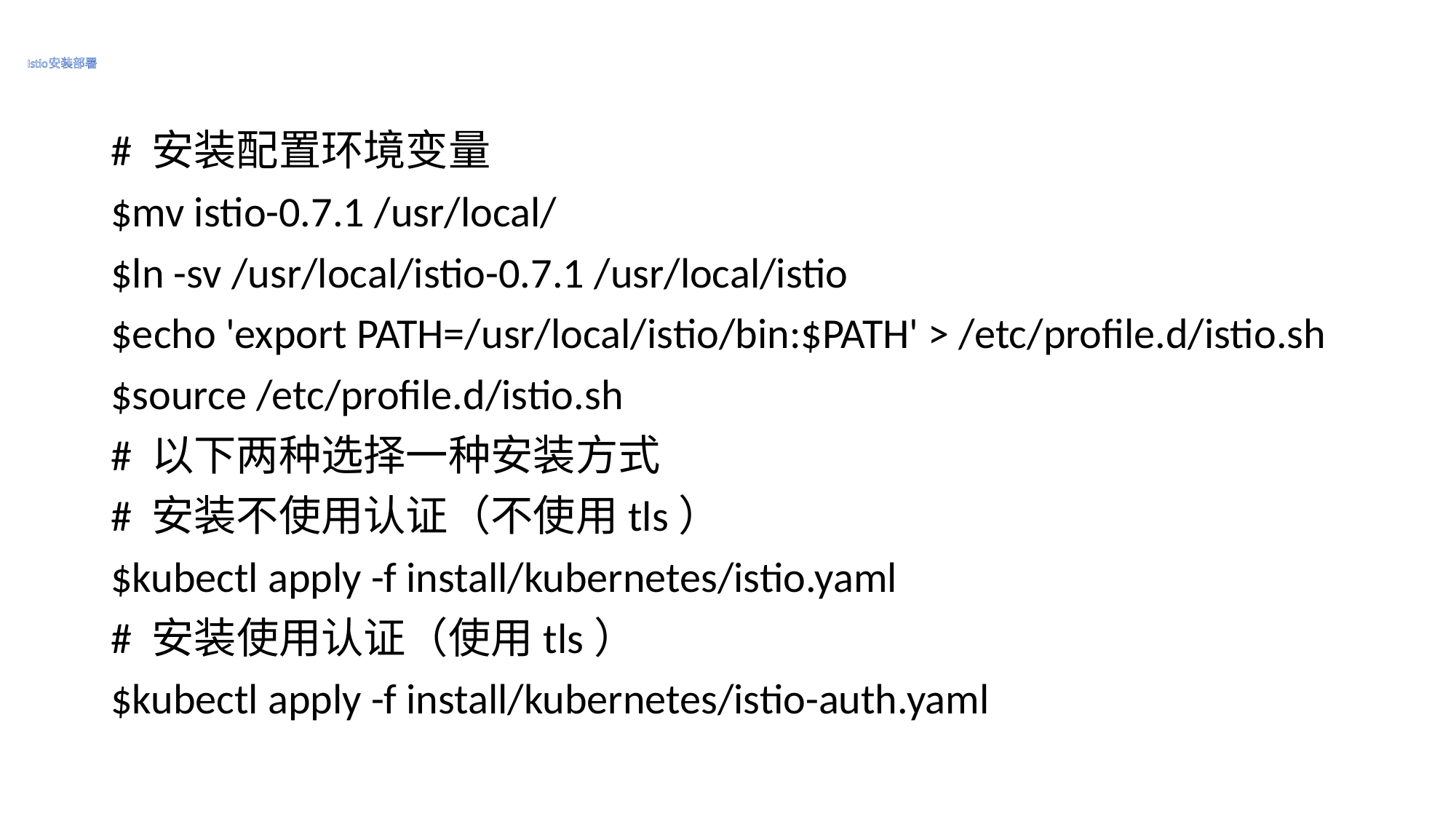

# Istio安装部署
# 安装配置环境变量
$mv istio-0.7.1 /usr/local/
$ln -sv /usr/local/istio-0.7.1 /usr/local/istio
$echo 'export PATH=/usr/local/istio/bin:$PATH' > /etc/profile.d/istio.sh
$source /etc/profile.d/istio.sh
# 以下两种选择一种安装方式
# 安装不使用认证（不使用tls）
$kubectl apply -f install/kubernetes/istio.yaml
# 安装使用认证（使用tls）
$kubectl apply -f install/kubernetes/istio-auth.yaml